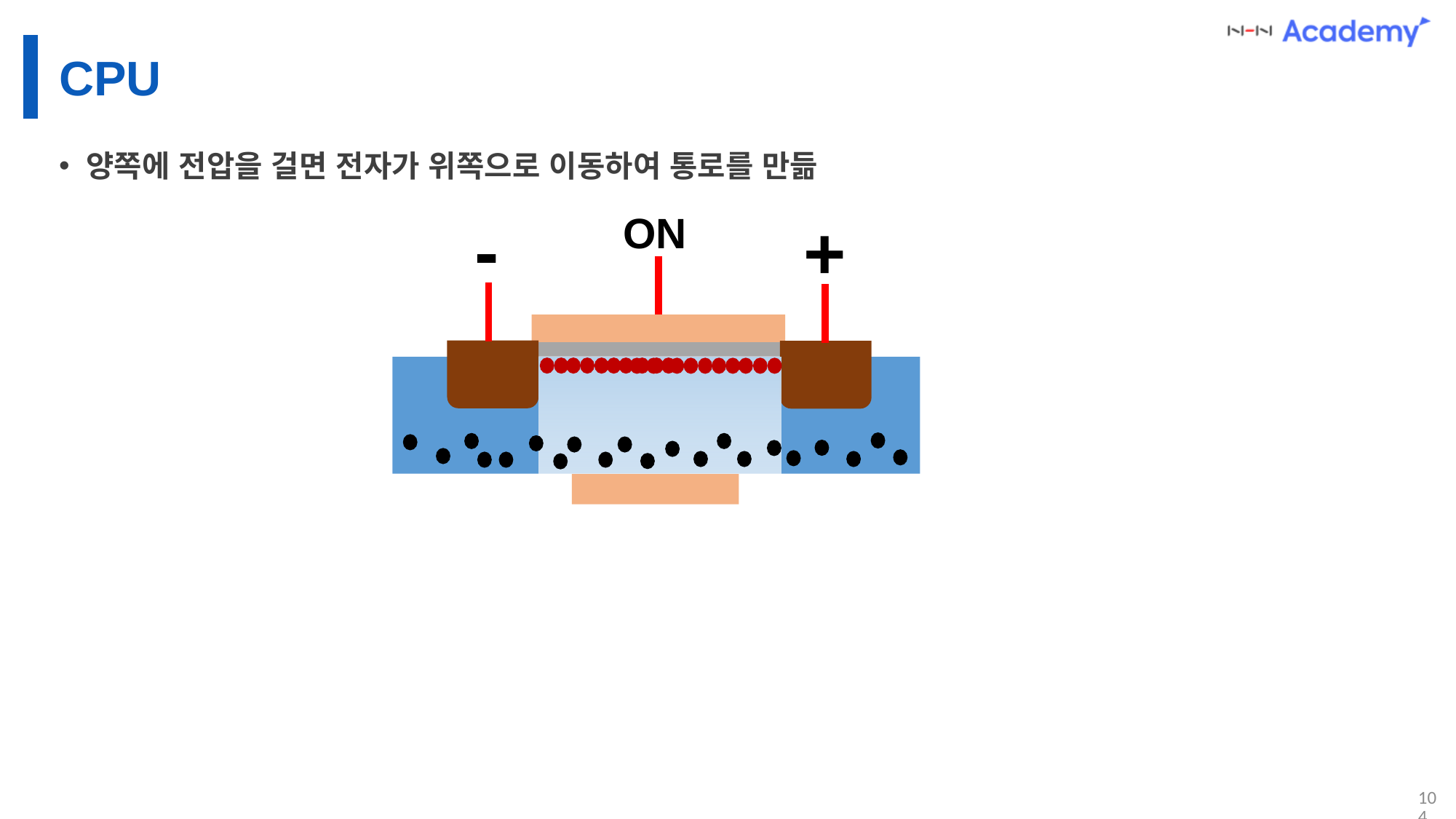

# CPU
양쪽에 전압을 걸면 전자가 위쪽으로 이동하여 통로를 만듦
-
+
ON

104